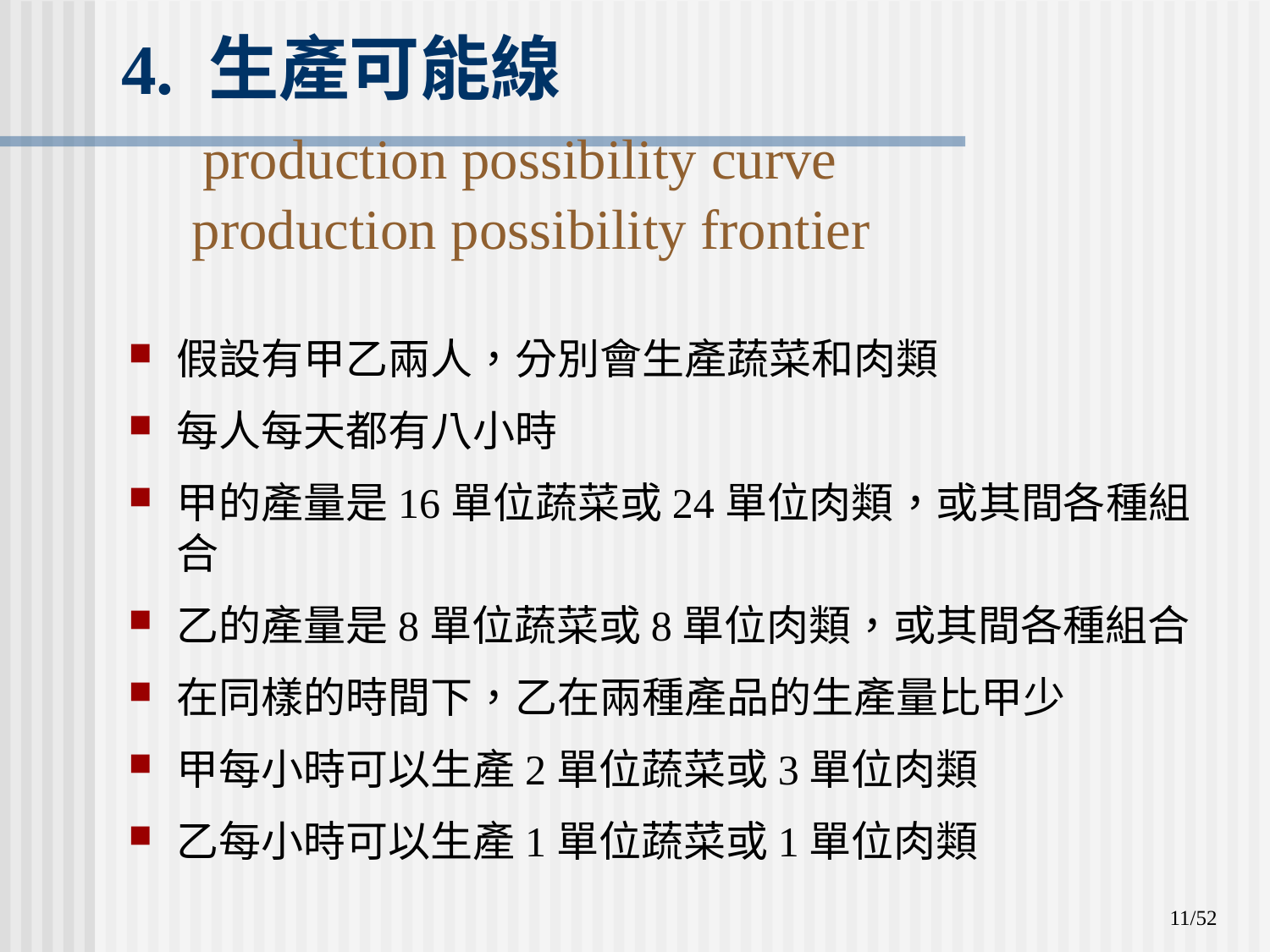

# 4. 生產可能線 production possibility curve production possibility frontier
假設有甲乙兩人，分別會生產蔬菜和肉類
每人每天都有八小時
甲的產量是16單位蔬菜或24單位肉類，或其間各種組合
乙的產量是8單位蔬菜或8單位肉類，或其間各種組合
在同樣的時間下，乙在兩種產品的生產量比甲少
甲每小時可以生產2單位蔬菜或3單位肉類
乙每小時可以生產1單位蔬菜或1單位肉類